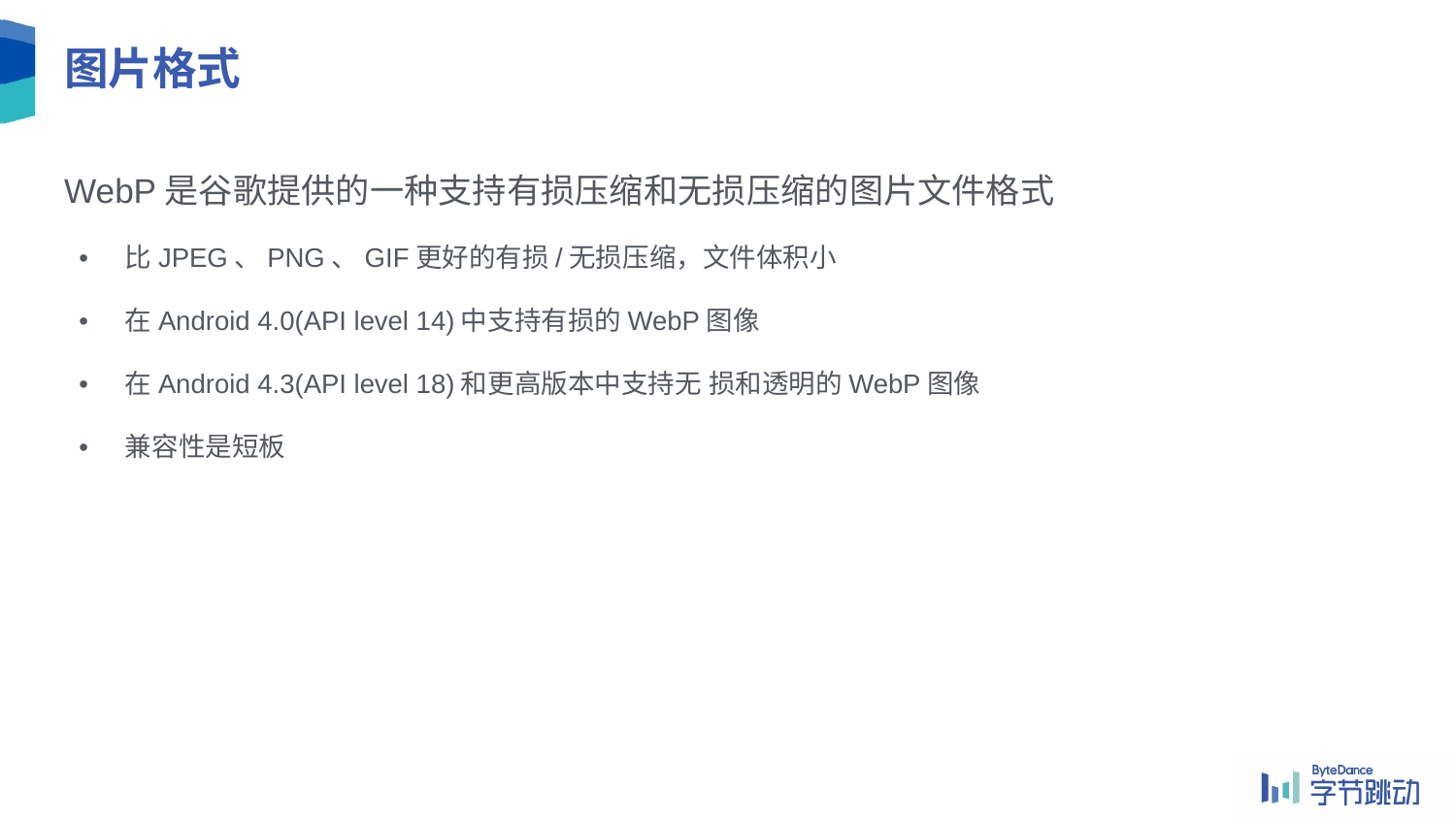

# 图片格式
WebP是谷歌提供的一种支持有损压缩和无损压缩的图片文件格式
  •    比JPEG、PNG、GIF更好的有损/无损压缩，文件体积小
  •    在Android 4.0(API level 14)中支持有损的WebP图像
  •    在Android 4.3(API level 18)和更高版本中支持无 损和透明的WebP图像
  •    兼容性是短板